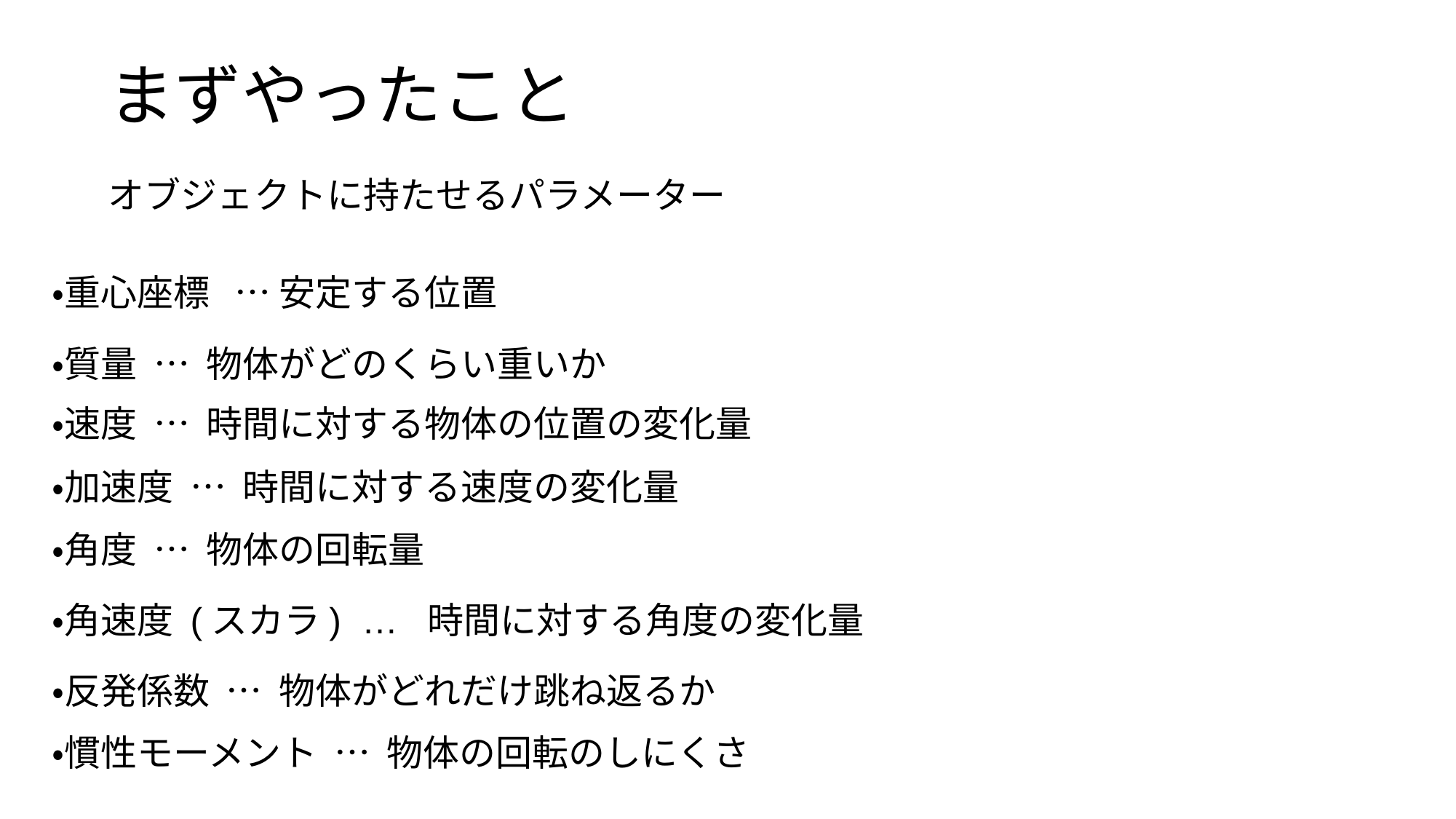

まずやったこと
オブジェクトに持たせるパラメーター
・重心座標   … 安定する位置
・質量  …  物体がどのくらい重いか
・速度  …  時間に対する物体の位置の変化量
・加速度  …  時間に対する速度の変化量
・角度  …  物体の回転量
・角速度 (スカラ)  …  時間に対する角度の変化量
・反発係数  …  物体がどれだけ跳ね返るか
・慣性モーメント  …  物体の回転のしにくさ